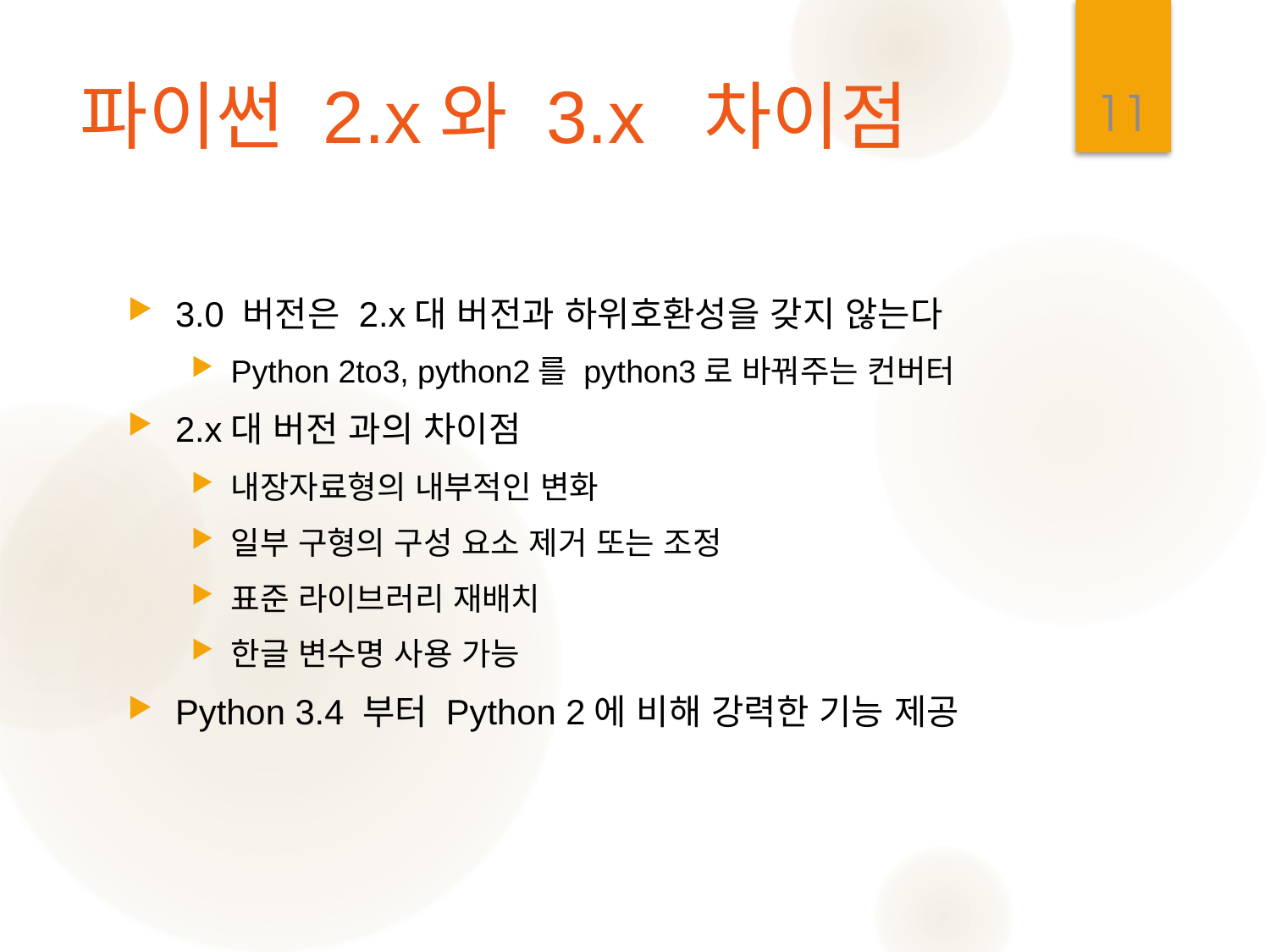

11
# 파이썬 2.x와 3.x  차이점
3.0 버전은 2.x대 버전과 하위호환성을 갖지 않는다
Python 2to3, python2를 python3로 바꿔주는 컨버터
2.x대 버전 과의 차이점
내장자료형의 내부적인 변화
일부 구형의 구성 요소 제거 또는 조정
표준 라이브러리 재배치
한글 변수명 사용 가능
Python 3.4 부터 Python 2에 비해 강력한 기능 제공